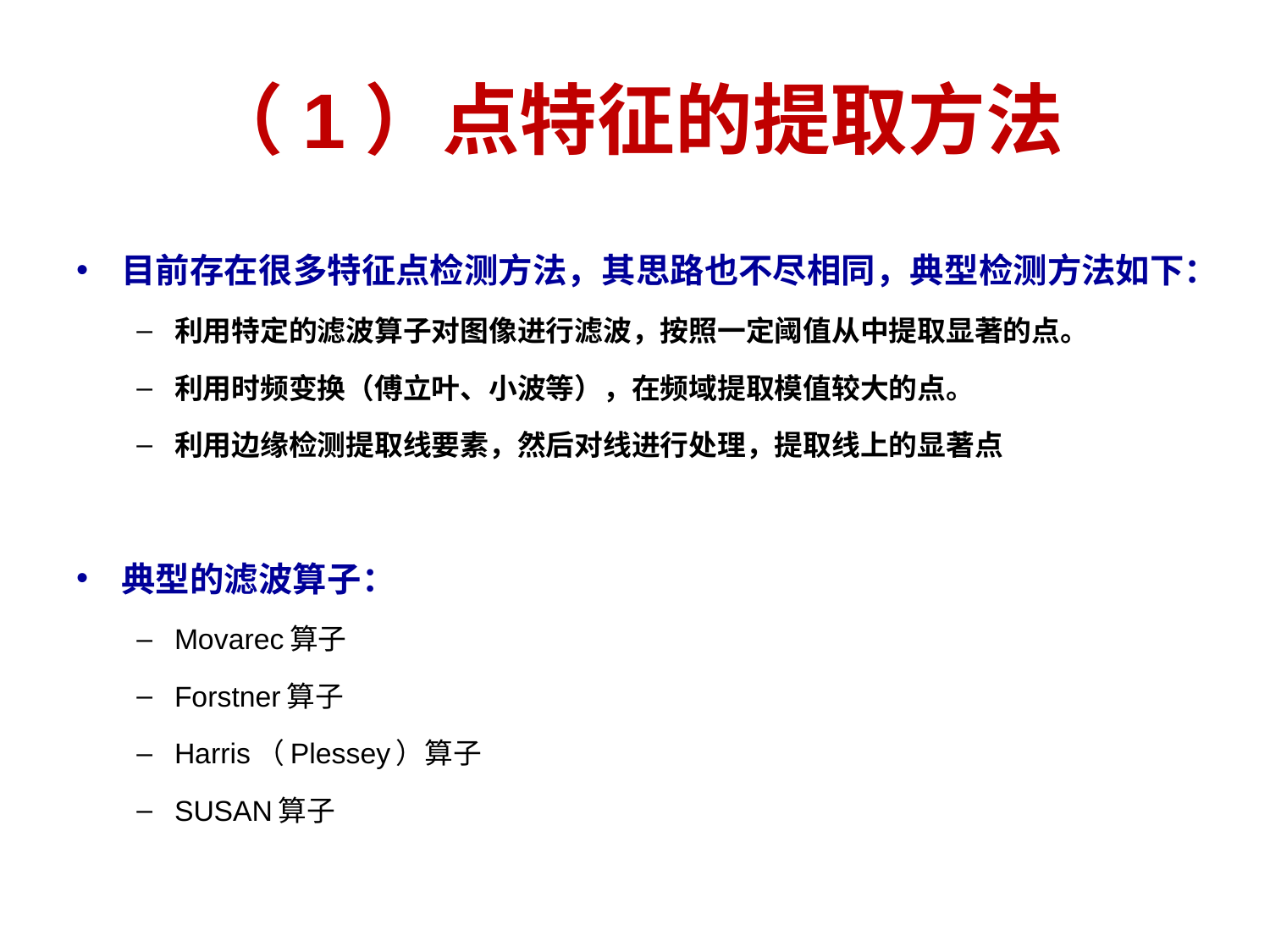

# （1）点特征的提取方法
目前存在很多特征点检测方法，其思路也不尽相同，典型检测方法如下：
利用特定的滤波算子对图像进行滤波，按照一定阈值从中提取显著的点。
利用时频变换（傅立叶、小波等），在频域提取模值较大的点。
利用边缘检测提取线要素，然后对线进行处理，提取线上的显著点

典型的滤波算子：
Movarec算子
Forstner算子
Harris（Plessey）算子
SUSAN算子